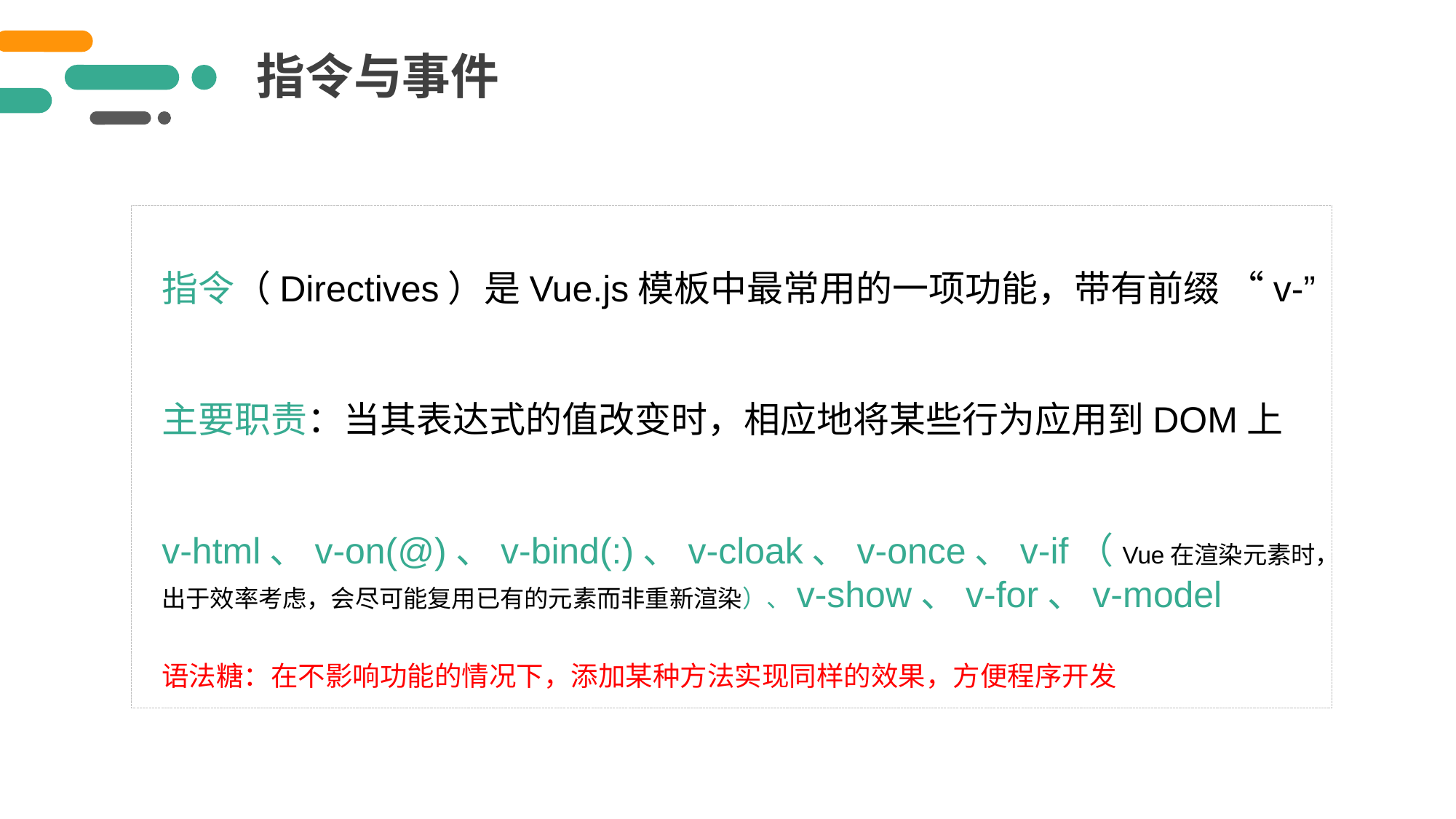

指令与事件

指令（Directives）是Vue.js模板中最常用的一项功能，带有前缀 “v-”

主要职责：当其表达式的值改变时，相应地将某些行为应用到DOM上

v-html、v-on(@)、v-bind(:)、v-cloak、v-once、v-if（Vue在渲染元素时，出于效率考虑，会尽可能复用已有的元素而非重新渲染）、v-show、v-for、v-model

语法糖：在不影响功能的情况下，添加某种方法实现同样的效果，方便程序开发